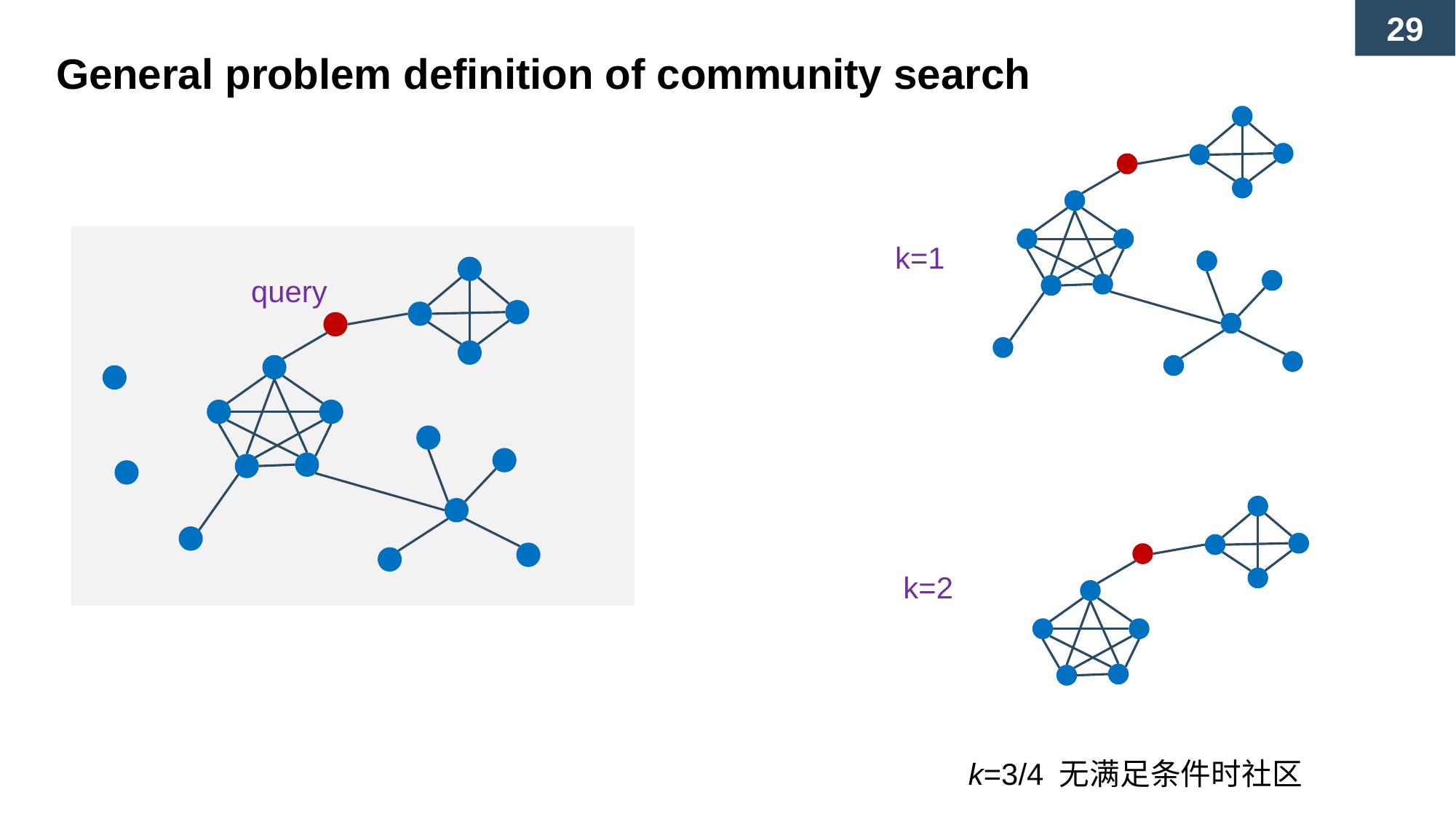

General problem definition of community search

k=1

query

k=2
k=3/4 无满足条件时社区